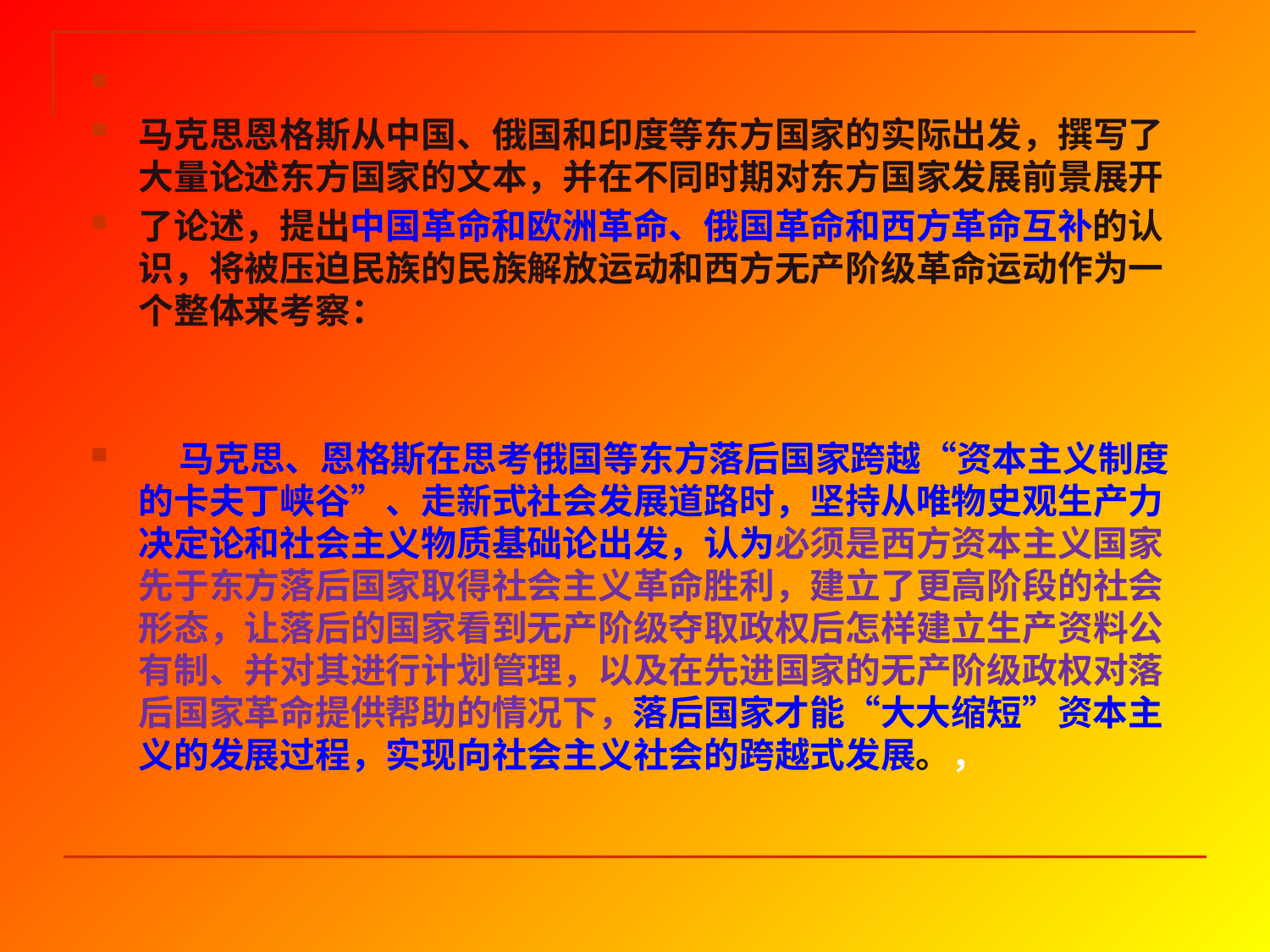

马克思恩格斯从中国、俄国和印度等东方国家的实际出发，撰写了大量论述东方国家的文本，并在不同时期对东方国家发展前景展开
了论述，提出中国革命和欧洲革命、俄国革命和西方革命互补的认识，将被压迫民族的民族解放运动和西方无产阶级革命运动作为一个整体来考察：

    马克思、恩格斯在思考俄国等东方落后国家跨越“资本主义制度的卡夫丁峡谷”、走新式社会发展道路时，坚持从唯物史观生产力决定论和社会主义物质基础论出发，认为必须是西方资本主义国家先于东方落后国家取得社会主义革命胜利，建立了更高阶段的社会形态，让落后的国家看到无产阶级夺取政权后怎样建立生产资料公有制、并对其进行计划管理，以及在先进国家的无产阶级政权对落后国家革命提供帮助的情况下，落后国家才能“大大缩短”资本主义的发展过程，实现向社会主义社会的跨越式发展。，